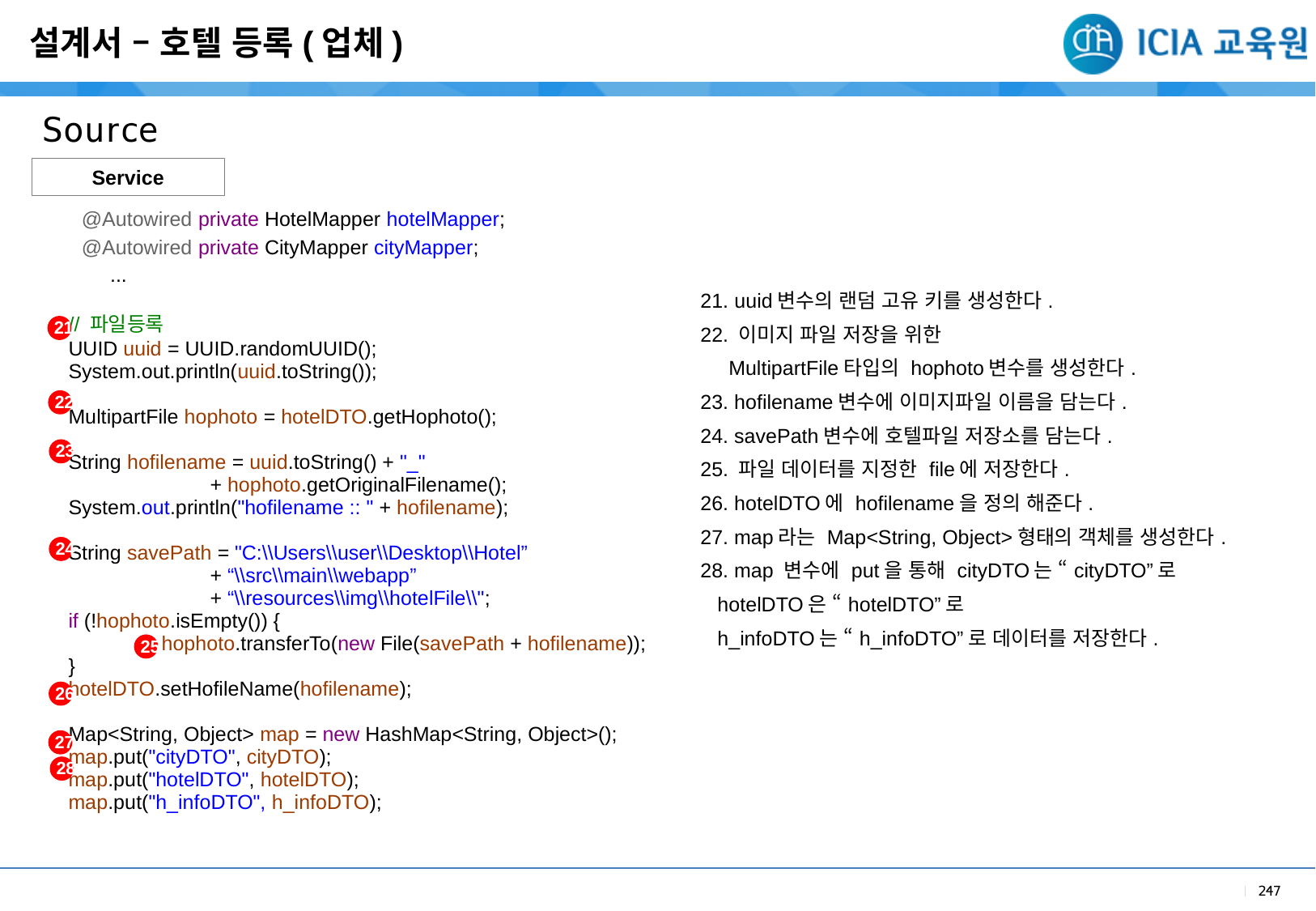

설계서 – 호텔 등록(업체)
Source
Service
@Autowired private HotelMapper hotelMapper;
@Autowired private CityMapper cityMapper;
     ...

|  |
| --- |
| 21. uuid변수의 랜덤 고유 키를 생성한다. 22. 이미지 파일 저장을 위한 MultipartFile타입의 hophoto변수를 생성한다. 23. hofilename변수에 이미지파일 이름을 담는다. 24. savePath변수에 호텔파일 저장소를 담는다. 25. 파일 데이터를 지정한 file에 저장한다. 26. hotelDTO에 hofilename을 정의 해준다. 27. map라는 Map<String, Object>형태의 객체를 생성한다. 28. map 변수에 put을 통해 cityDTO는 “cityDTO”로 hotelDTO은 “hotelDTO”로 h\_infoDTO는 “h\_infoDTO”로 데이터를 저장한다. |
|  |
| --- |
| // 파일등록 UUID uuid = UUID.randomUUID(); System.out.println(uuid.toString()); MultipartFile hophoto = hotelDTO.getHophoto(); String hofilename = uuid.toString() + "\_" + hophoto.getOriginalFilename(); System.out.println("hofilename :: " + hofilename); String savePath = "C:\\Users\\user\\Desktop\\Hotel” + “\\src\\main\\webapp” + “\\resources\\img\\hotelFile\\"; if (!hophoto.isEmpty()) { hophoto.transferTo(new File(savePath + hofilename)); } hotelDTO.setHofileName(hofilename); Map<String, Object> map = new HashMap<String, Object>(); map.put("cityDTO", cityDTO); map.put("hotelDTO", hotelDTO); map.put("h\_infoDTO", h\_infoDTO); |
|  |
21

22

23

24

25

26

27

28